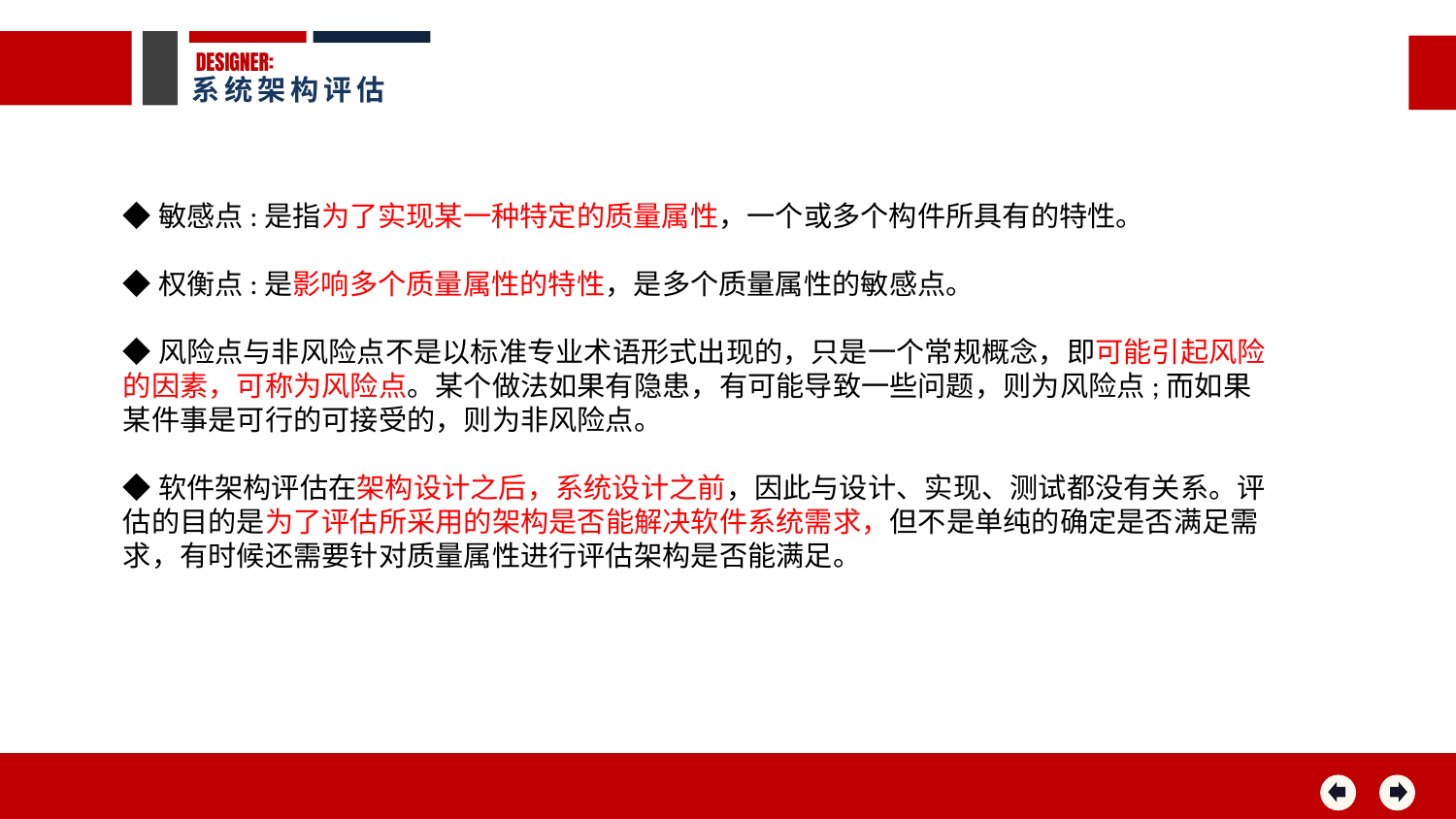

DESIGNER:
系统架构评估
◆敏感点:是指为了实现某一种特定的质量属性，一个或多个构件所具有的特性。

◆权衡点:是影响多个质量属性的特性，是多个质量属性的敏感点。

◆风险点与非风险点不是以标准专业术语形式出现的，只是一个常规概念，即可能引起风险的因素，可称为风险点。某个做法如果有隐患，有可能导致一些问题，则为风险点;而如果某件事是可行的可接受的，则为非风险点。

◆软件架构评估在架构设计之后，系统设计之前，因此与设计、实现、测试都没有关系。评估的目的是为了评估所采用的架构是否能解决软件系统需求，但不是单纯的确定是否满足需求，有时候还需要针对质量属性进行评估架构是否能满足。